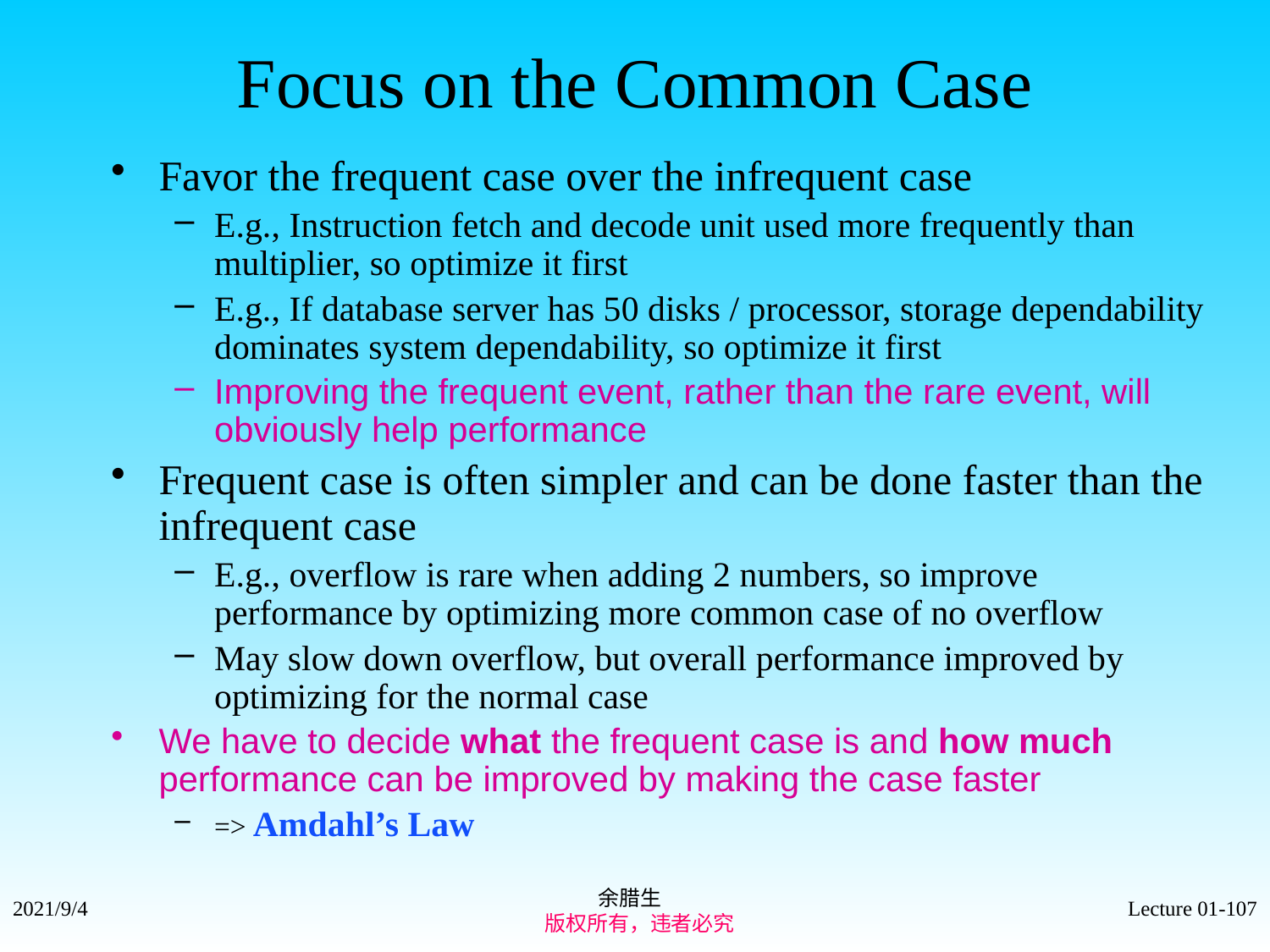

# Focus on the Common Case
Favor the frequent case over the infrequent case
E.g., Instruction fetch and decode unit used more frequently than multiplier, so optimize it first
E.g., If database server has 50 disks / processor, storage dependability dominates system dependability, so optimize it first
Improving the frequent event, rather than the rare event, will obviously help performance
Frequent case is often simpler and can be done faster than the infrequent case
E.g., overflow is rare when adding 2 numbers, so improve performance by optimizing more common case of no overflow
May slow down overflow, but overall performance improved by optimizing for the normal case
We have to decide what the frequent case is and how much performance can be improved by making the case faster
=> Amdahl’s Law

余腊生
 版权所有，违者必究
2021/9/4
Lecture 01-107